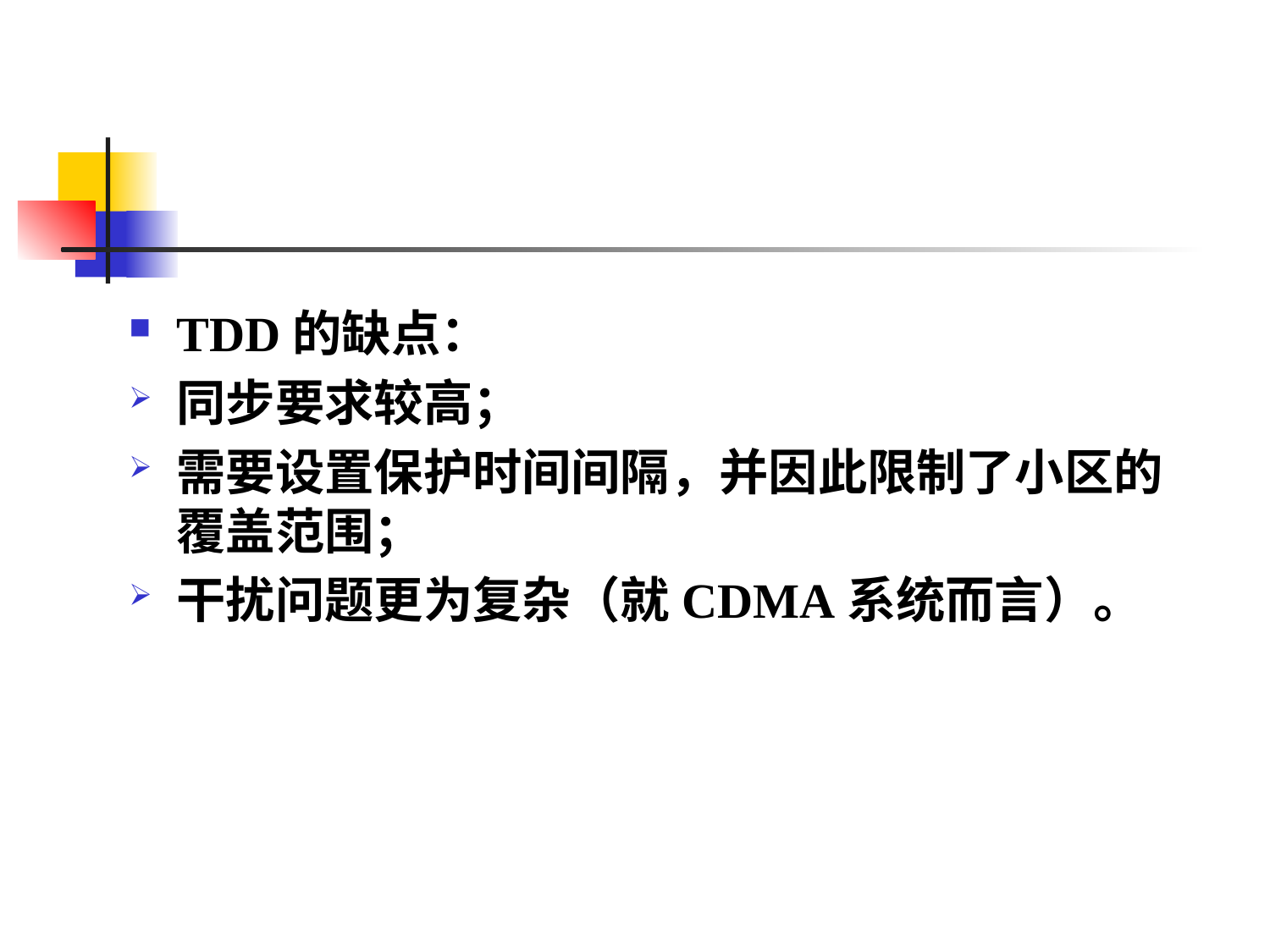

#
TDD的缺点：
同步要求较高；
需要设置保护时间间隔，并因此限制了小区的覆盖范围；
干扰问题更为复杂（就CDMA系统而言）。